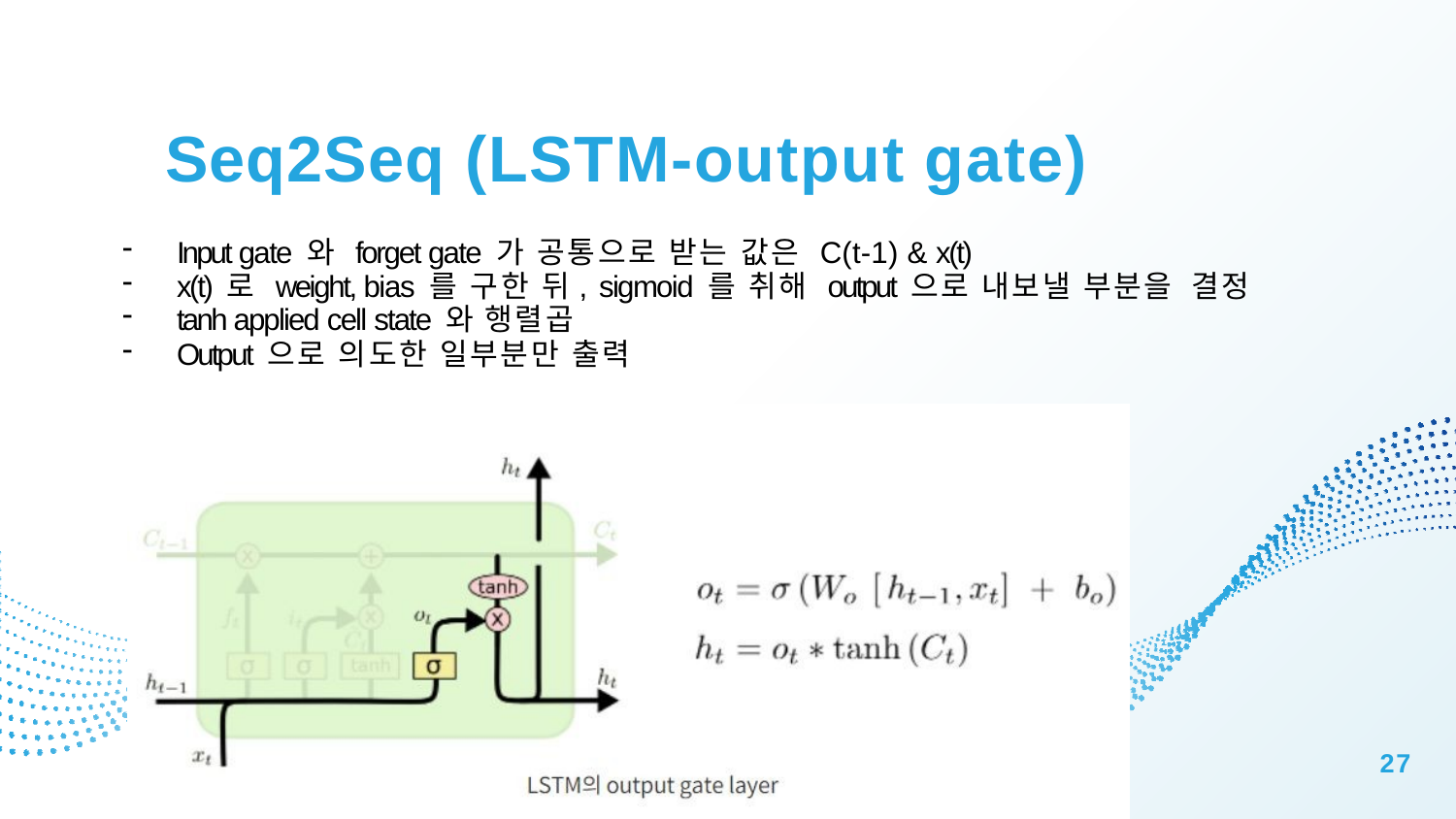

# Seq2Seq (LSTM-output gate)
Input gate 와 forget gate 가 공통으로 받는 값은 C(t-1) & x(t)
x(t) 로 weight, bias 를 구한 뒤, sigmoid 를 취해 output 으로 내보낼 부분을 결정
tanh applied cell state 와 행렬곱
Output 으로 의도한 일부분만 출력

27